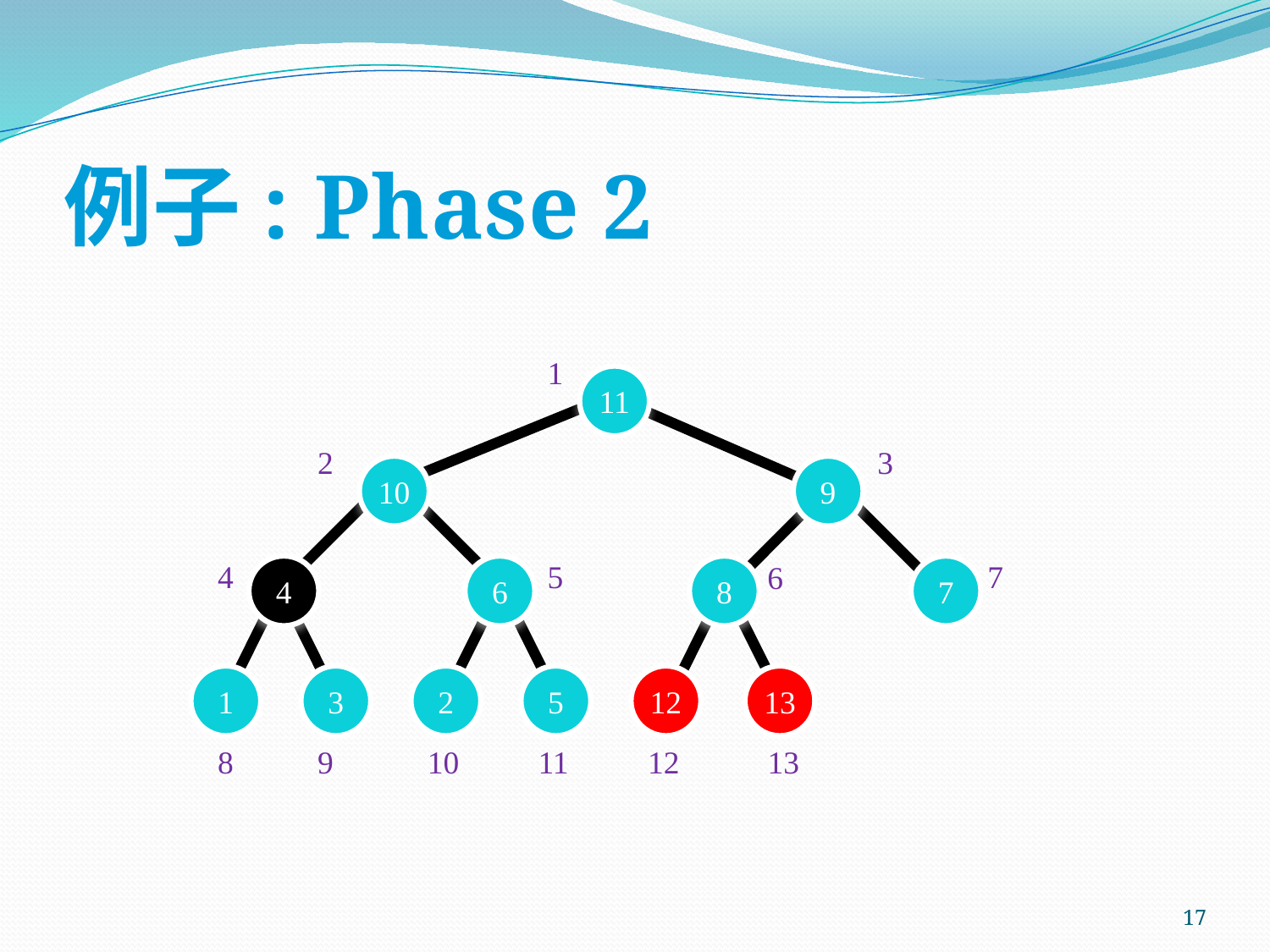

# 例子: Phase 2
1
11

2
3
10
9

4
5
7
6
4
6
8
7

1
3
2
5
12
13
8
9
10
11
12
13
17